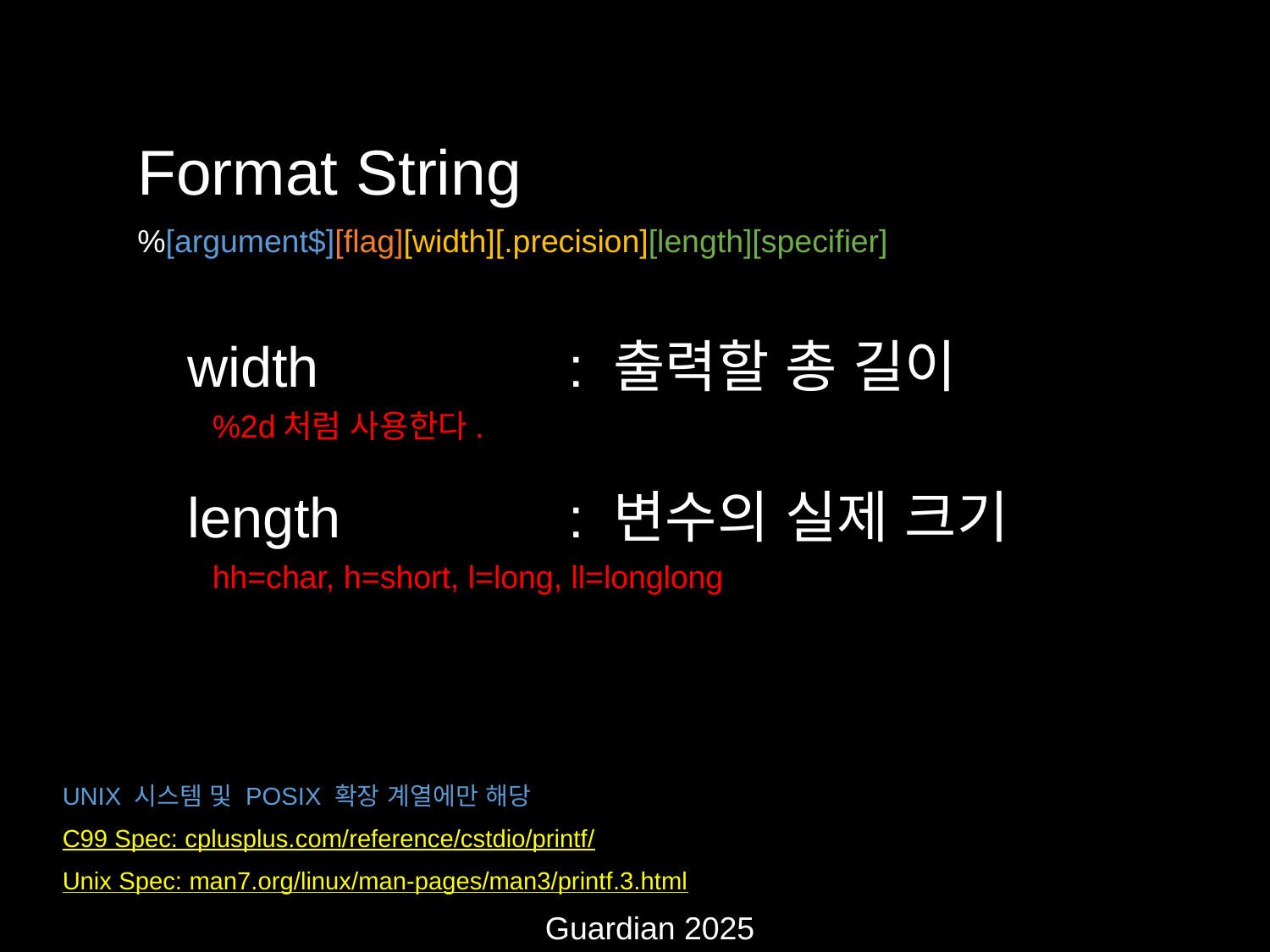

Format String
%[argument$][flag][width][.precision][length][specifier]
width		: 출력할 총 길이

length		: 변수의 실제 크기
hh=char, h=short, l=long, ll=longlong
%2d처럼 사용한다.
UNIX 시스템 및 POSIX 확장 계열에만 해당
C99 Spec: cplusplus.com/reference/cstdio/printf/
Unix Spec: man7.org/linux/man-pages/man3/printf.3.html